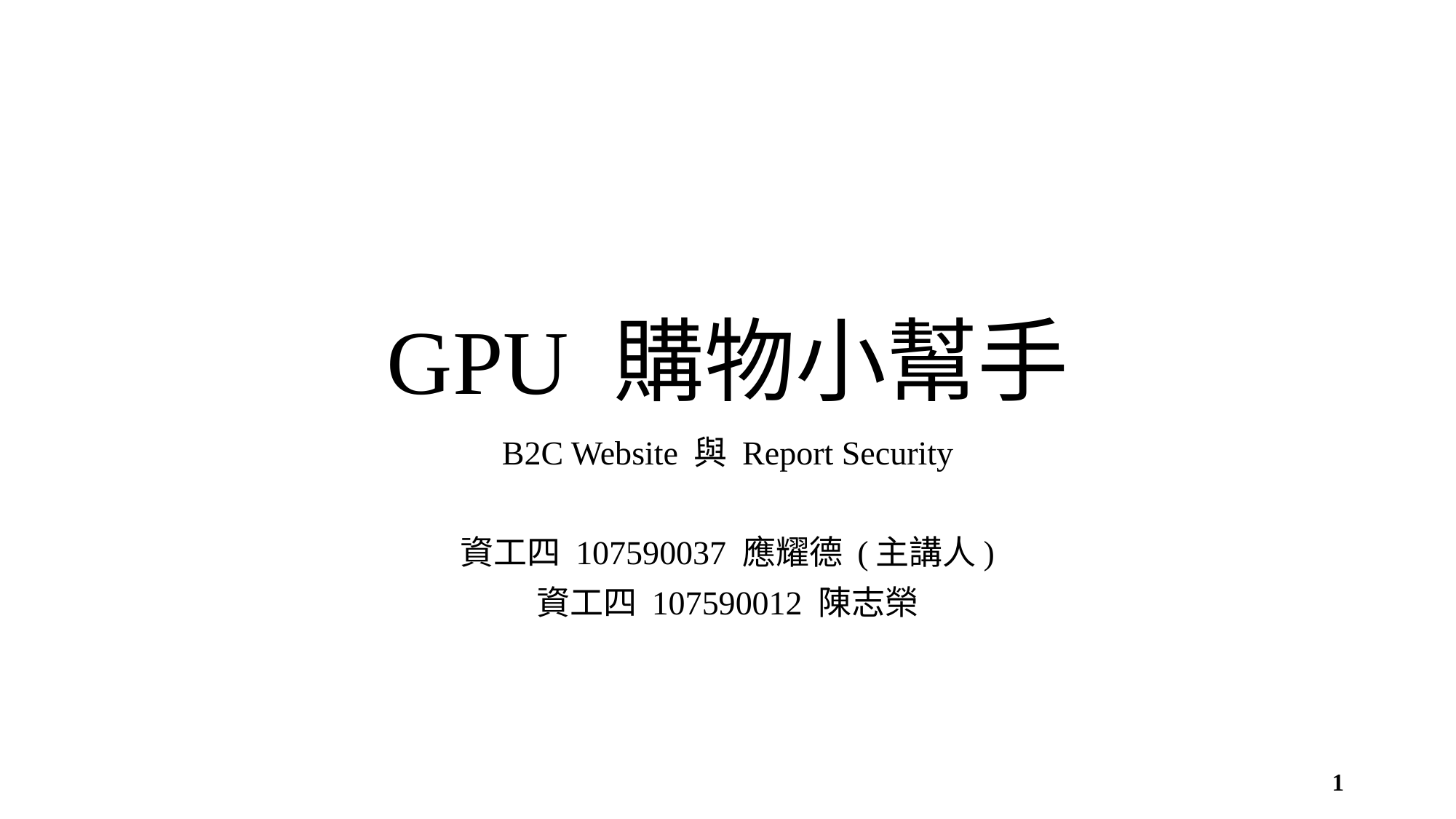

# GPU 購物小幫手
B2C Website 與 Report Security

資工四 107590037 應耀德 (主講人)
資工四 107590012 陳志榮

1